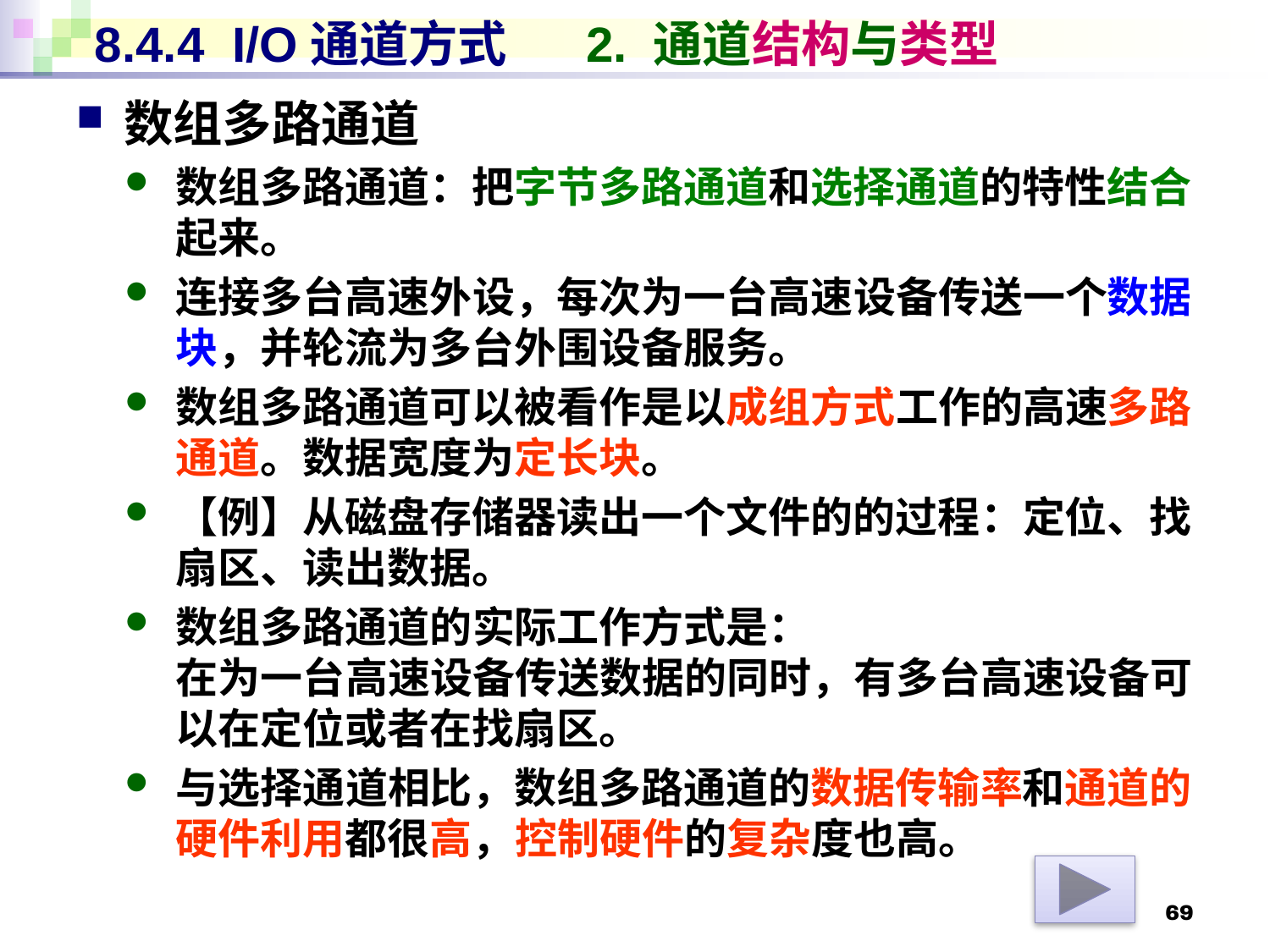

# 8.4.4  I/O通道方式      2. 通道结构与类型
数组多路通道
数组多路通道：把字节多路通道和选择通道的特性结合起来。
连接多台高速外设，每次为一台高速设备传送一个数据块，并轮流为多台外围设备服务。
数组多路通道可以被看作是以成组方式工作的高速多路通道。数据宽度为定长块。
【例】从磁盘存储器读出一个文件的的过程：定位、找扇区、读出数据。
数组多路通道的实际工作方式是：
在为一台高速设备传送数据的同时，有多台高速设备可以在定位或者在找扇区。
与选择通道相比，数组多路通道的数据传输率和通道的硬件利用都很高，控制硬件的复杂度也高。

69